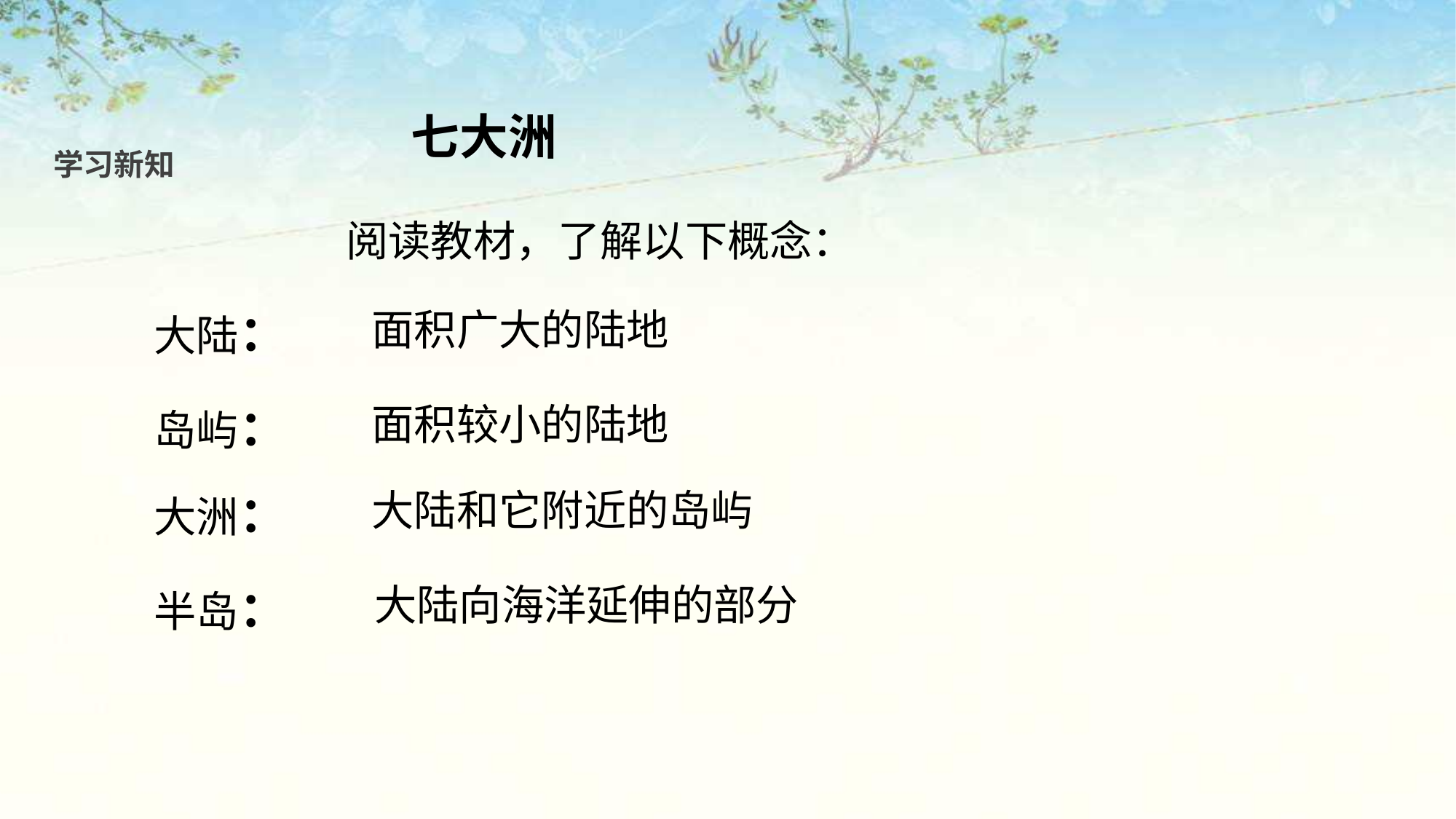

七大洲
学习新知
阅读教材，了解以下概念：

面积广大的陆地
大陆：
面积较小的陆地
岛屿：
大陆和它附近的岛屿
大洲：
大陆向海洋延伸的部分
半岛：